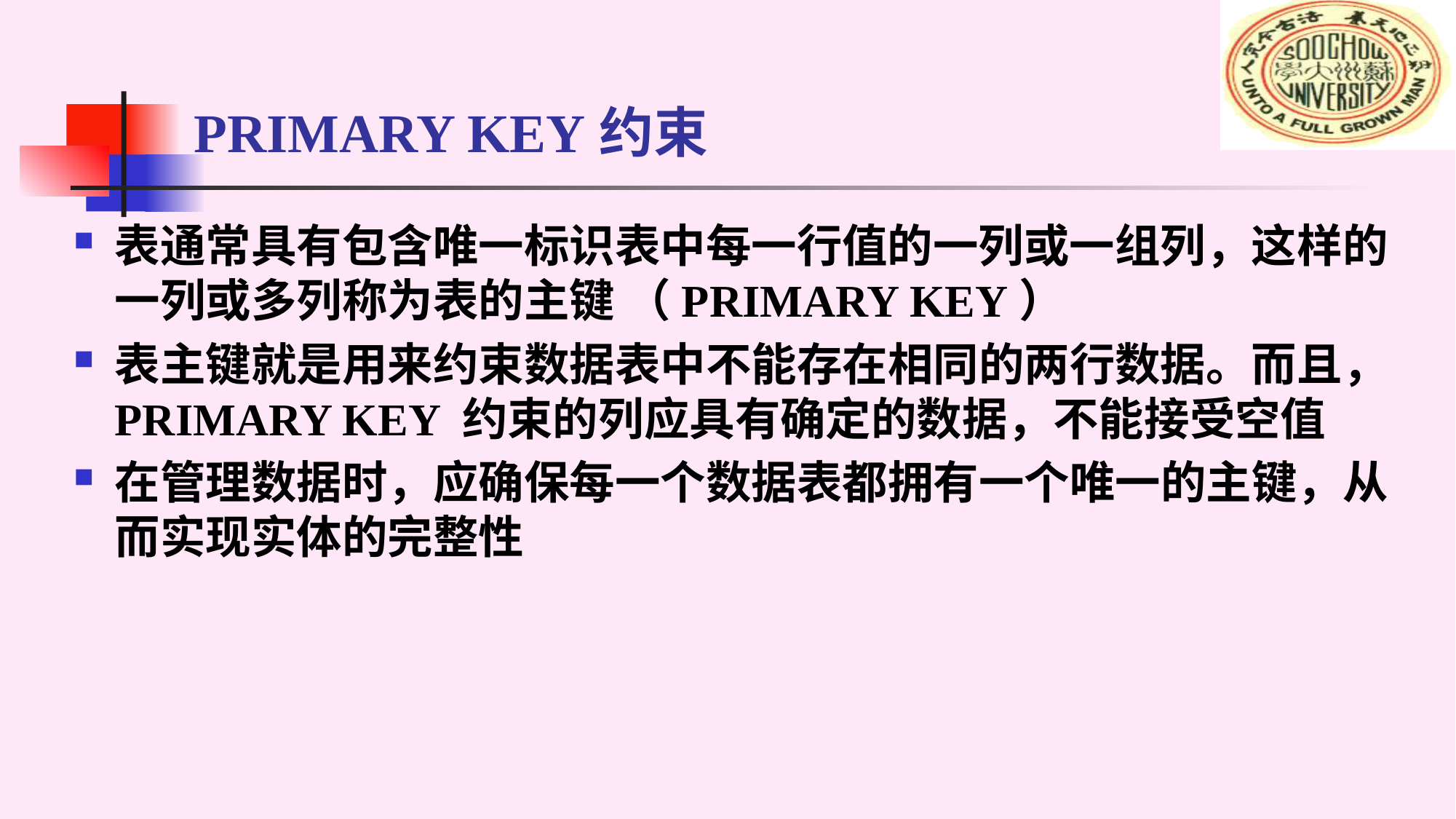

# PRIMARY KEY约束
表通常具有包含唯一标识表中每一行值的一列或一组列，这样的一列或多列称为表的主键 （PRIMARY KEY）
表主键就是用来约束数据表中不能存在相同的两行数据。而且，PRIMARY KEY 约束的列应具有确定的数据，不能接受空值
在管理数据时，应确保每一个数据表都拥有一个唯一的主键，从而实现实体的完整性